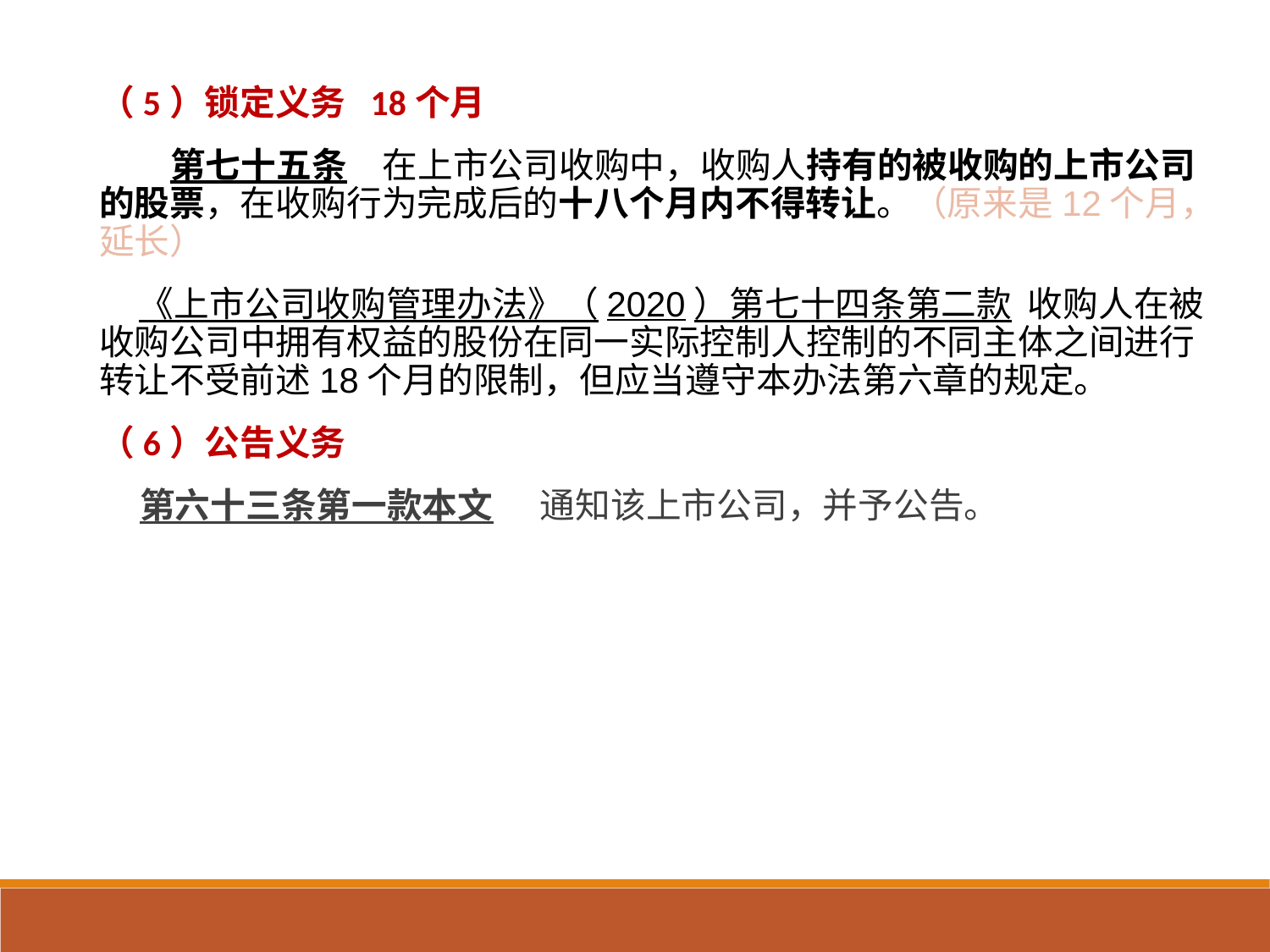

（5）锁定义务  18个月
        第七十五条　在上市公司收购中，收购人持有的被收购的上市公司的股票，在收购行为完成后的十八个月内不得转让。（原来是12个月，延长）
    《上市公司收购管理办法》（2020）第七十四条第二款  收购人在被收购公司中拥有权益的股份在同一实际控制人控制的不同主体之间进行转让不受前述18个月的限制，但应当遵守本办法第六章的规定。
（6）公告义务
    第六十三条第一款本文      通知该上市公司，并予公告。